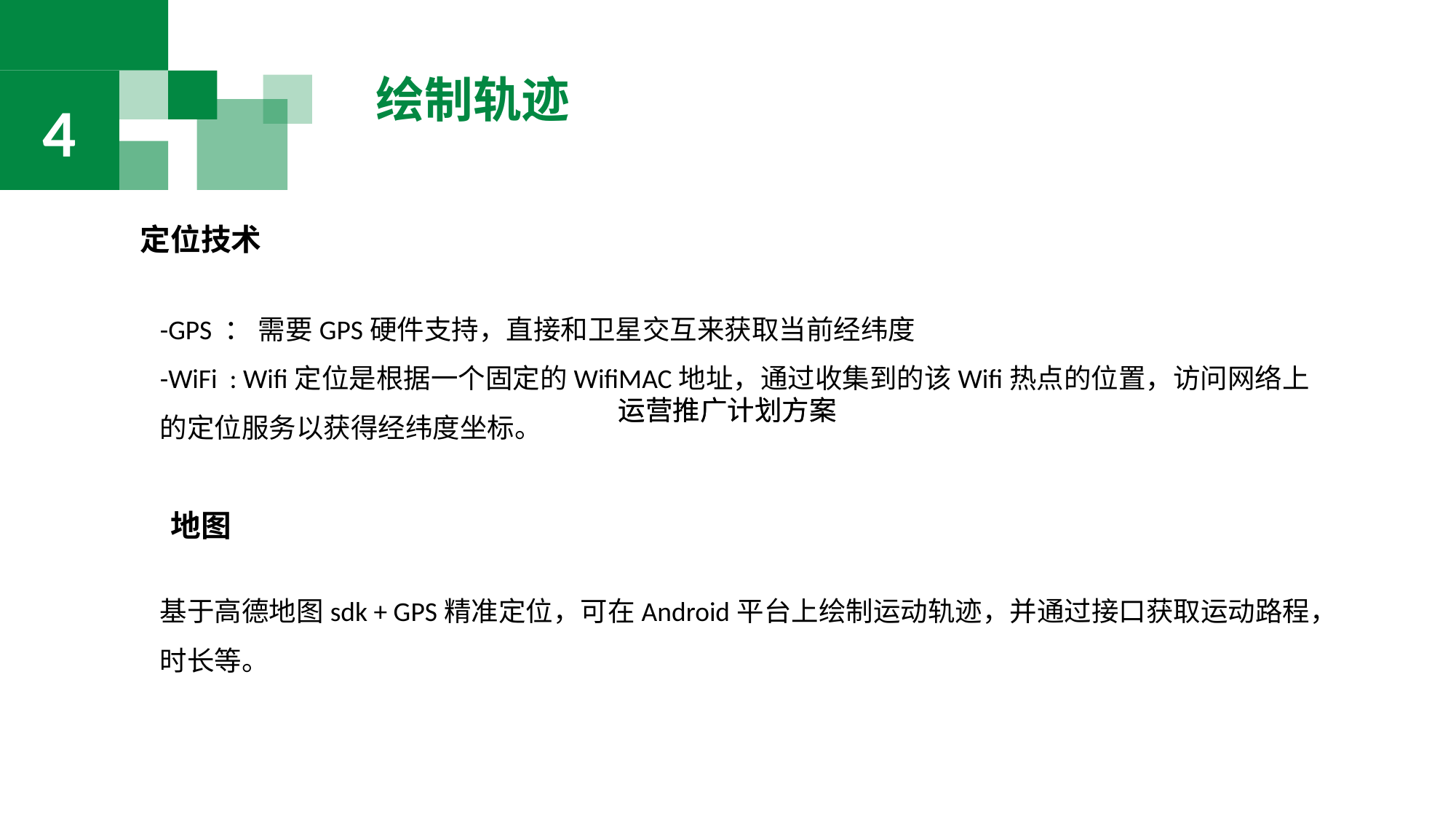

4
绘制轨迹
定位技术
-GPS ： 需要GPS硬件支持，直接和卫星交互来获取当前经纬度
-WiFi  : Wifi定位是根据一个固定的WifiMAC地址，通过收集到的该Wifi热点的位置，访问网络上的定位服务以获得经纬度坐标。
运营推广计划方案
运营推广计划方案
地图
基于高德地图sdk + GPS精准定位，可在Android平台上绘制运动轨迹，并通过接口获取运动路程，时长等。